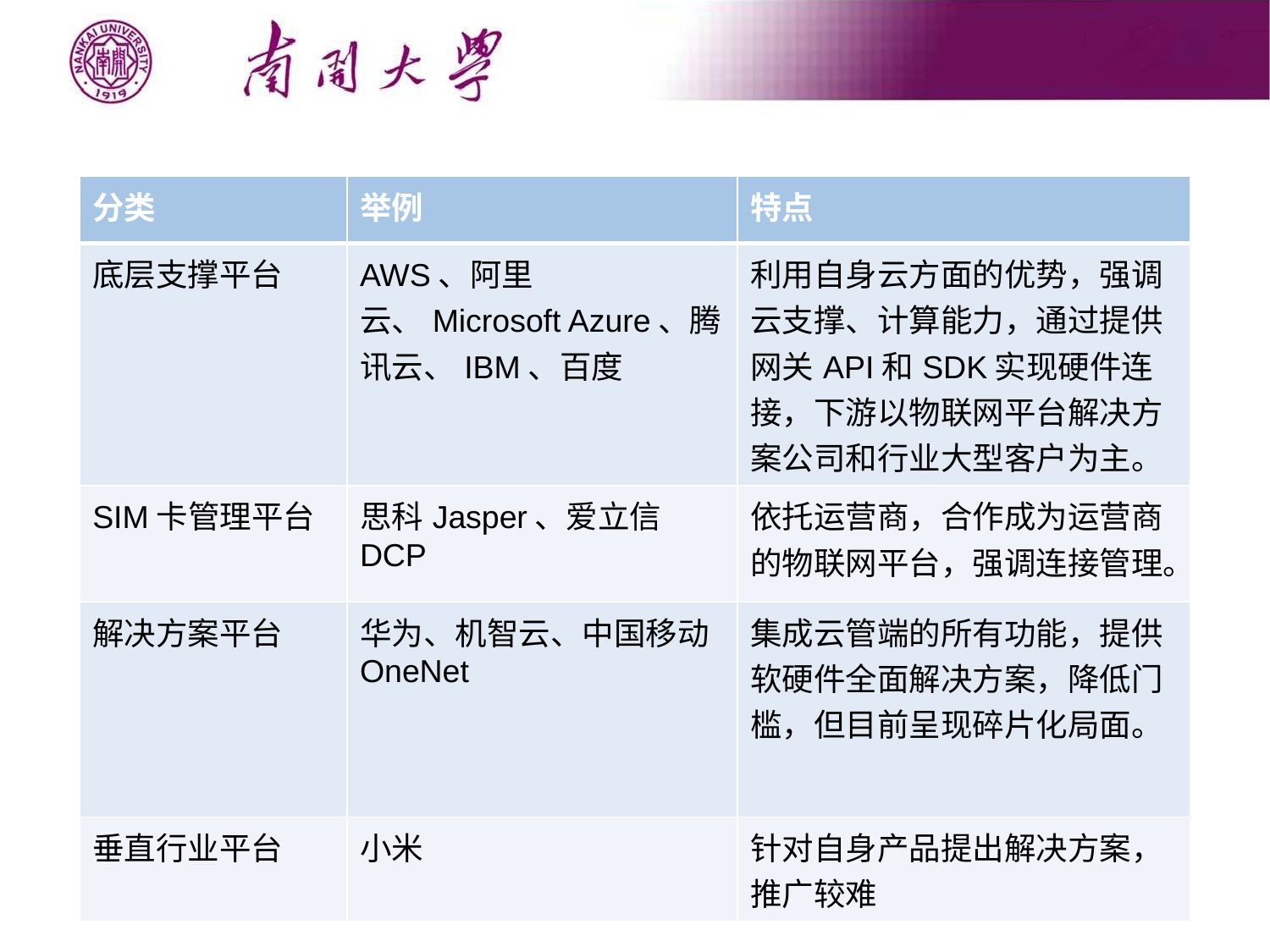

| 分类 | 举例 | 特点 |
| --- | --- | --- |
| 底层支撑平台 | AWS、阿里云、Microsoft Azure、腾讯云、IBM、百度 | 利用自身云方面的优势，强调云支撑、计算能力，通过提供网关API和SDK实现硬件连接，下游以物联网平台解决方案公司和行业大型客户为主。 |
| SIM卡管理平台 | 思科Jasper、爱立信DCP | 依托运营商，合作成为运营商的物联网平台，强调连接管理。 |
| 解决方案平台 | 华为、机智云、中国移动OneNet | 集成云管端的所有功能，提供软硬件全面解决方案，降低门槛，但目前呈现碎片化局面。 |
| 垂直行业平台 | 小米 | 针对自身产品提出解决方案，推广较难 |